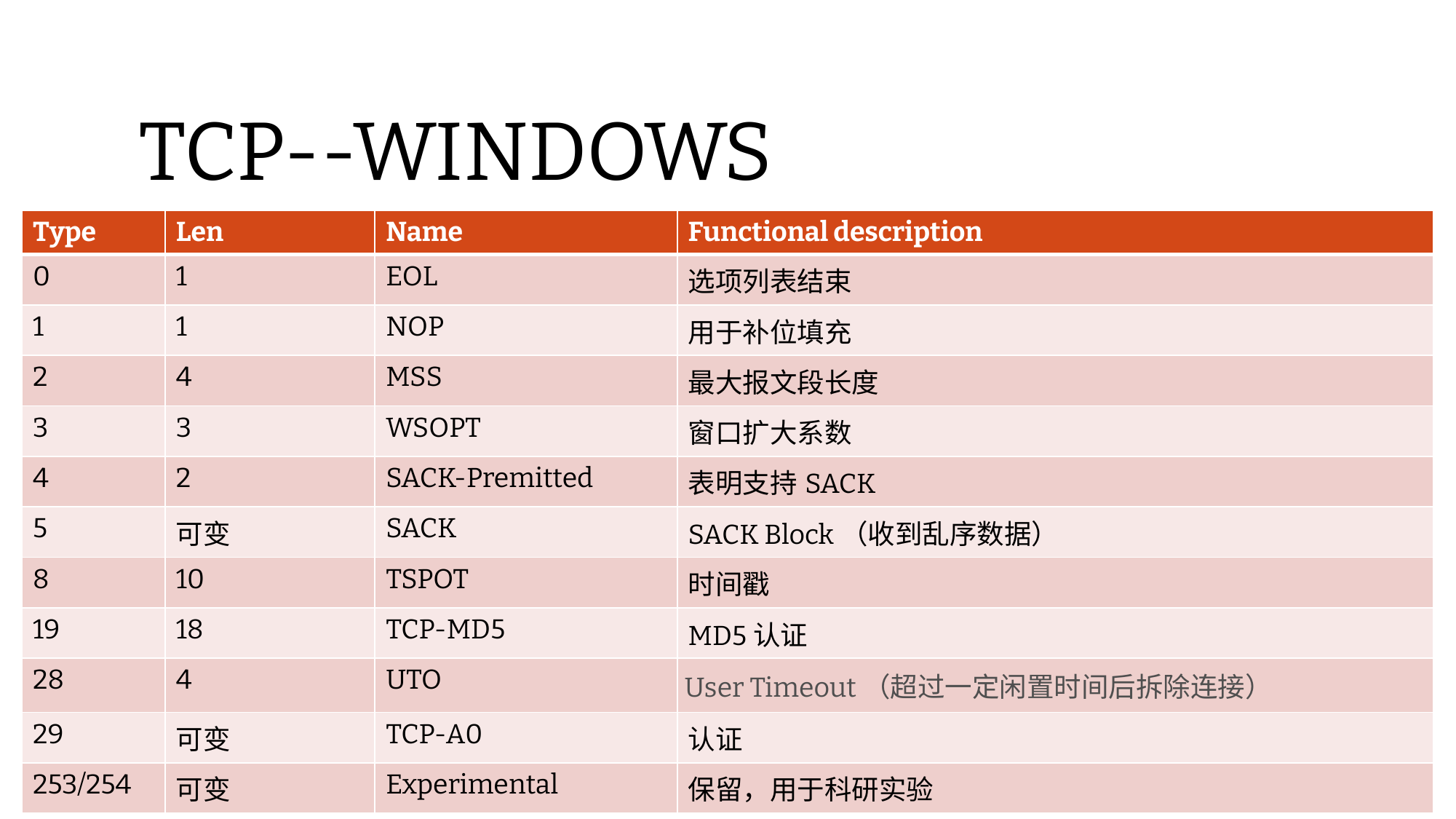

# TCP--windows
| Type | Len | Name | Functional description |
| --- | --- | --- | --- |
| 0 | 1 | EOL | 选项列表结束 |
| 1 | 1 | NOP | 用于补位填充 |
| 2 | 4 | MSS | 最大报文段长度 |
| 3 | 3 | WSOPT | 窗口扩大系数 |
| 4 | 2 | SACK-Premitted | 表明支持SACK |
| 5 | 可变 | SACK | SACK Block（收到乱序数据） |
| 8 | 10 | TSPOT | 时间戳 |
| 19 | 18 | TCP-MD5 | MD5认证 |
| 28 | 4 | UTO | User Timeout（超过一定闲置时间后拆除连接） |
| 29 | 可变 | TCP-A0 | 认证 |
| 253/254 | 可变 | Experimental | 保留，用于科研实验 |